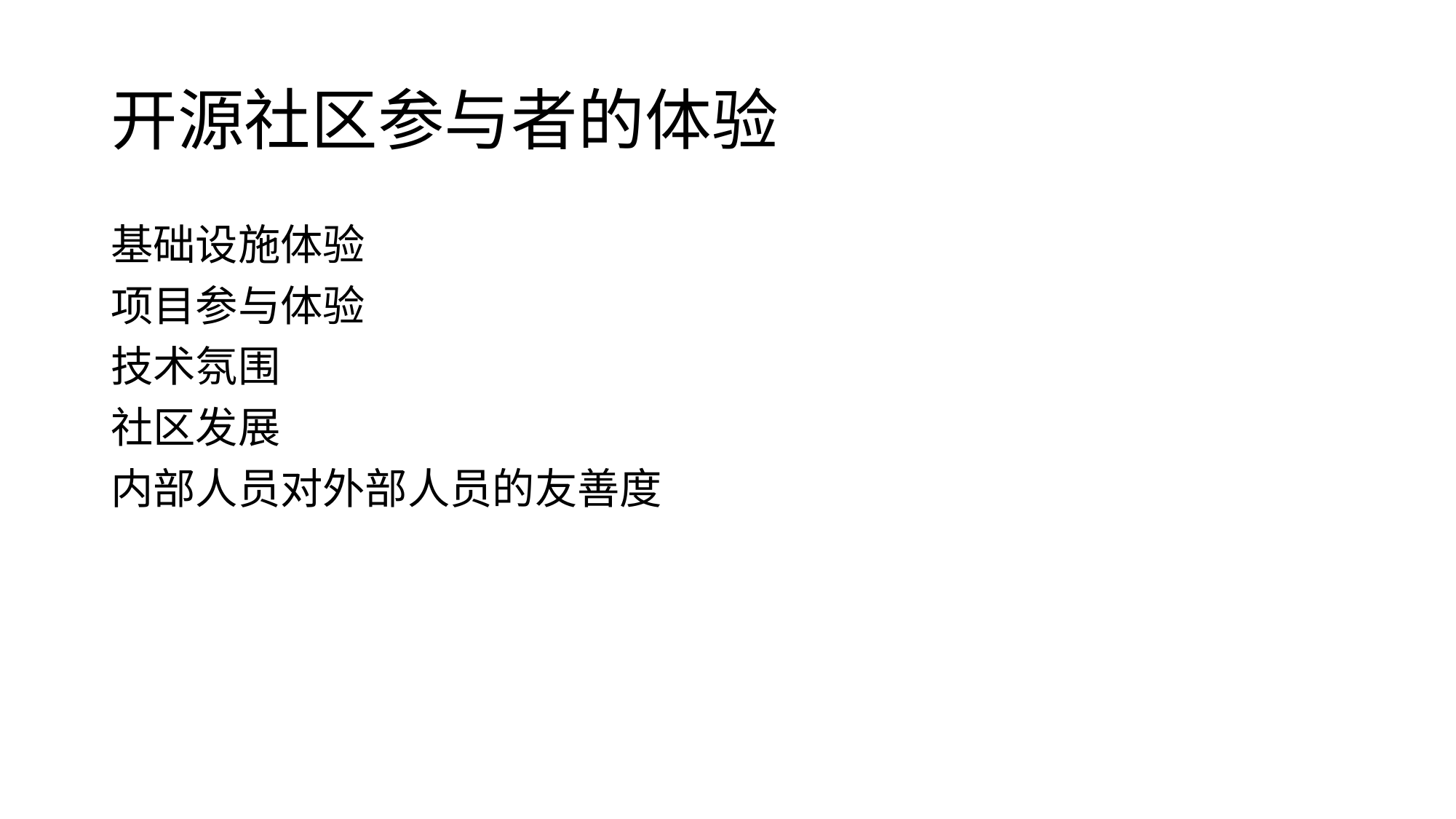

# 开源社区参与者的体验
基础设施体验
项目参与体验
技术氛围
社区发展
内部人员对外部人员的友善度